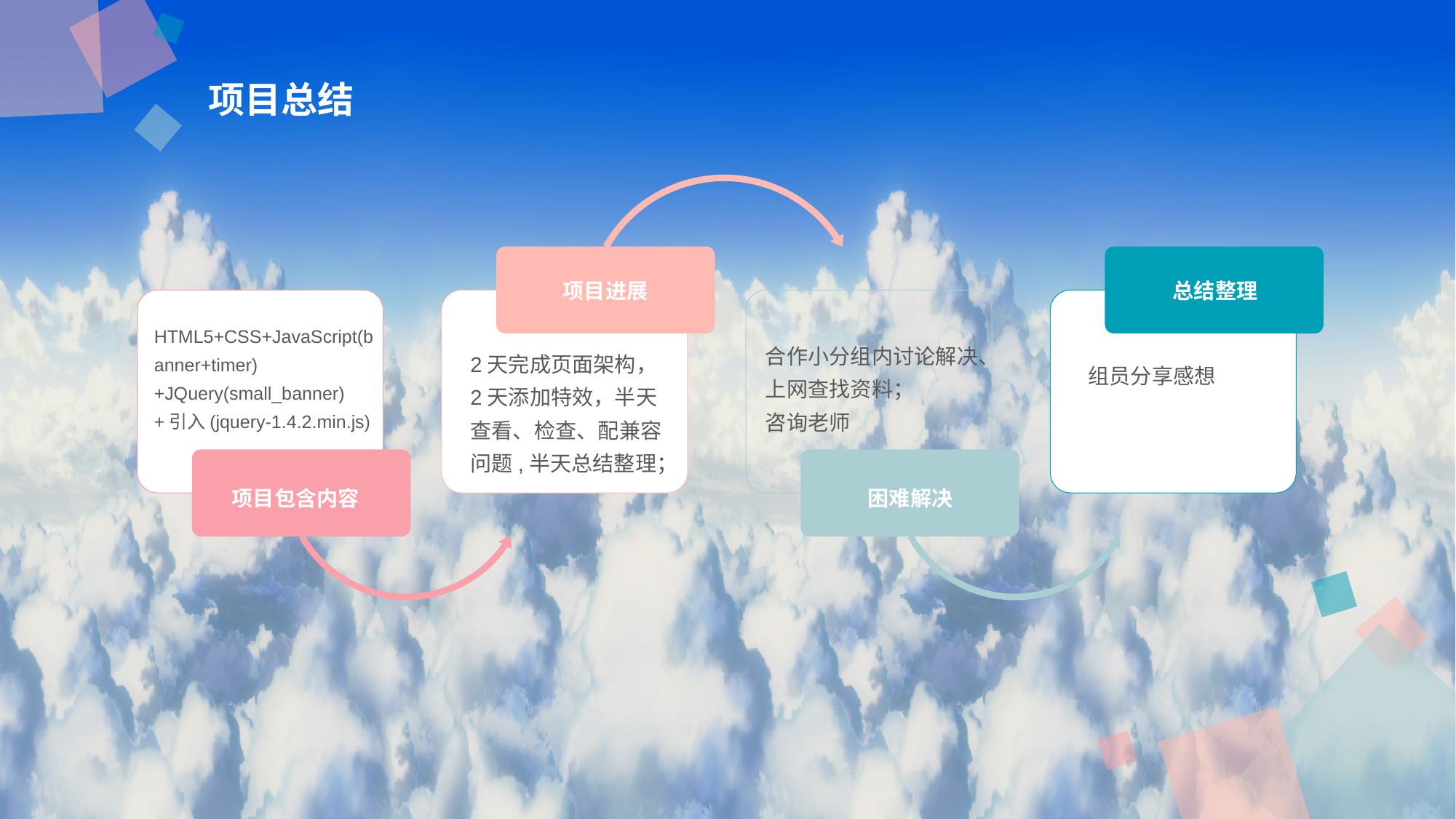

项目总结

项目进展
总结整理

HTML5+CSS+JavaScript(banner+timer)+JQuery(small_banner)+引入(jquery-1.4.2.min.js)
合作小分组内讨论解决、
上网查找资料；
咨询老师
2天完成页面架构，2天添加特效，半天查看、检查、配兼容问题,半天总结整理；

组员分享感想

项目包含内容
困难解决